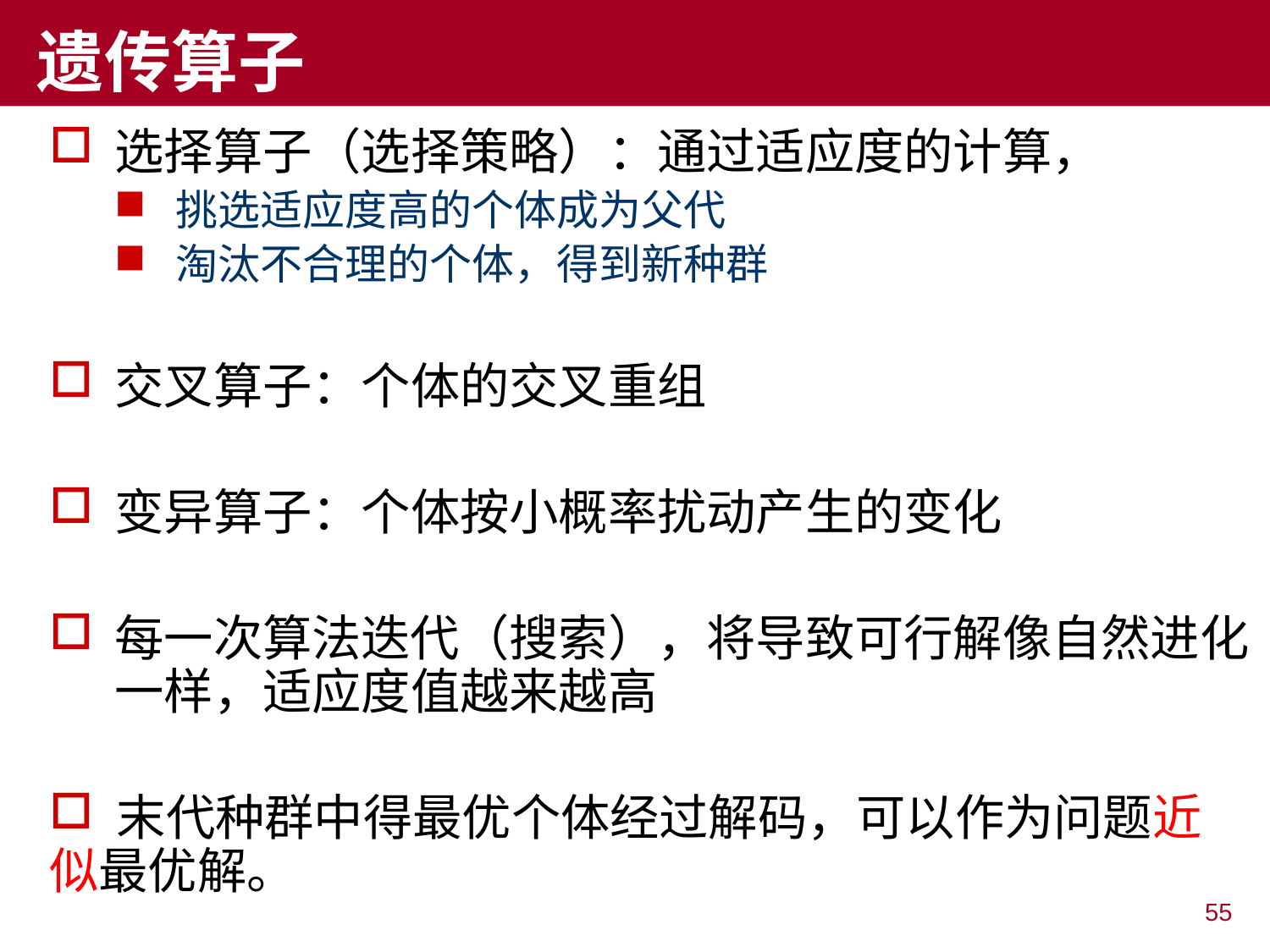

# 遗传算子
选择算子（选择策略）：通过适应度的计算，
挑选适应度高的个体成为父代
淘汰不合理的个体，得到新种群

交叉算子：个体的交叉重组

变异算子：个体按小概率扰动产生的变化

每一次算法迭代（搜索），将导致可行解像自然进化一样，适应度值越来越高

 末代种群中得最优个体经过解码，可以作为问题近似最优解。
55